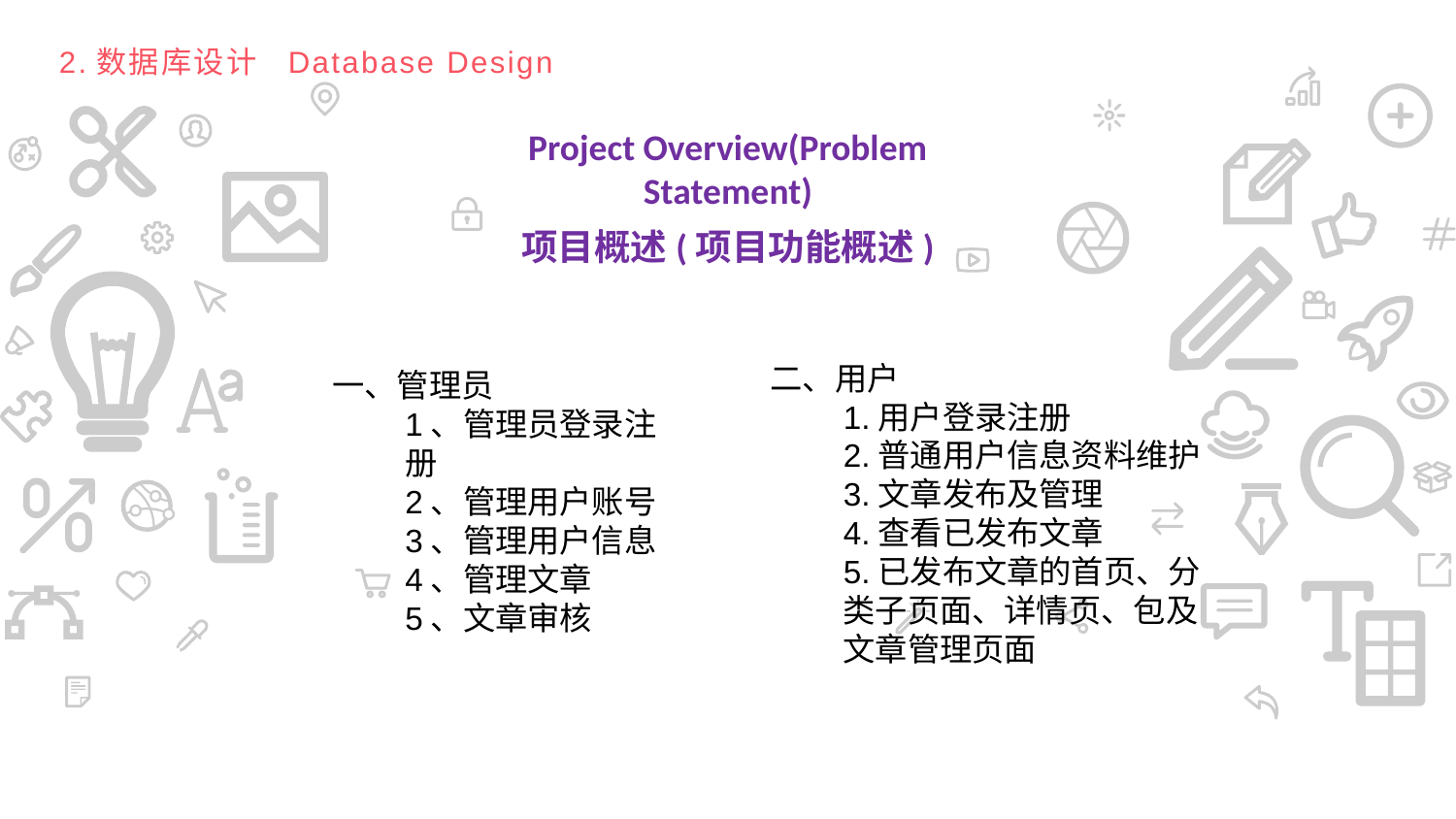

Database Design
2.数据库设计

Project Overview(Problem Statement)
项目概述(项目功能概述)

二、用户
1.用户登录注册
2.普通用户信息资料维护
3.文章发布及管理
4.查看已发布文章
5.已发布文章的首页、分类子页面、详情页、包及文章管理页面

一、管理员
1、管理员登录注册
2、管理用户账号
3、管理用户信息
4、管理文章
5、文章审核